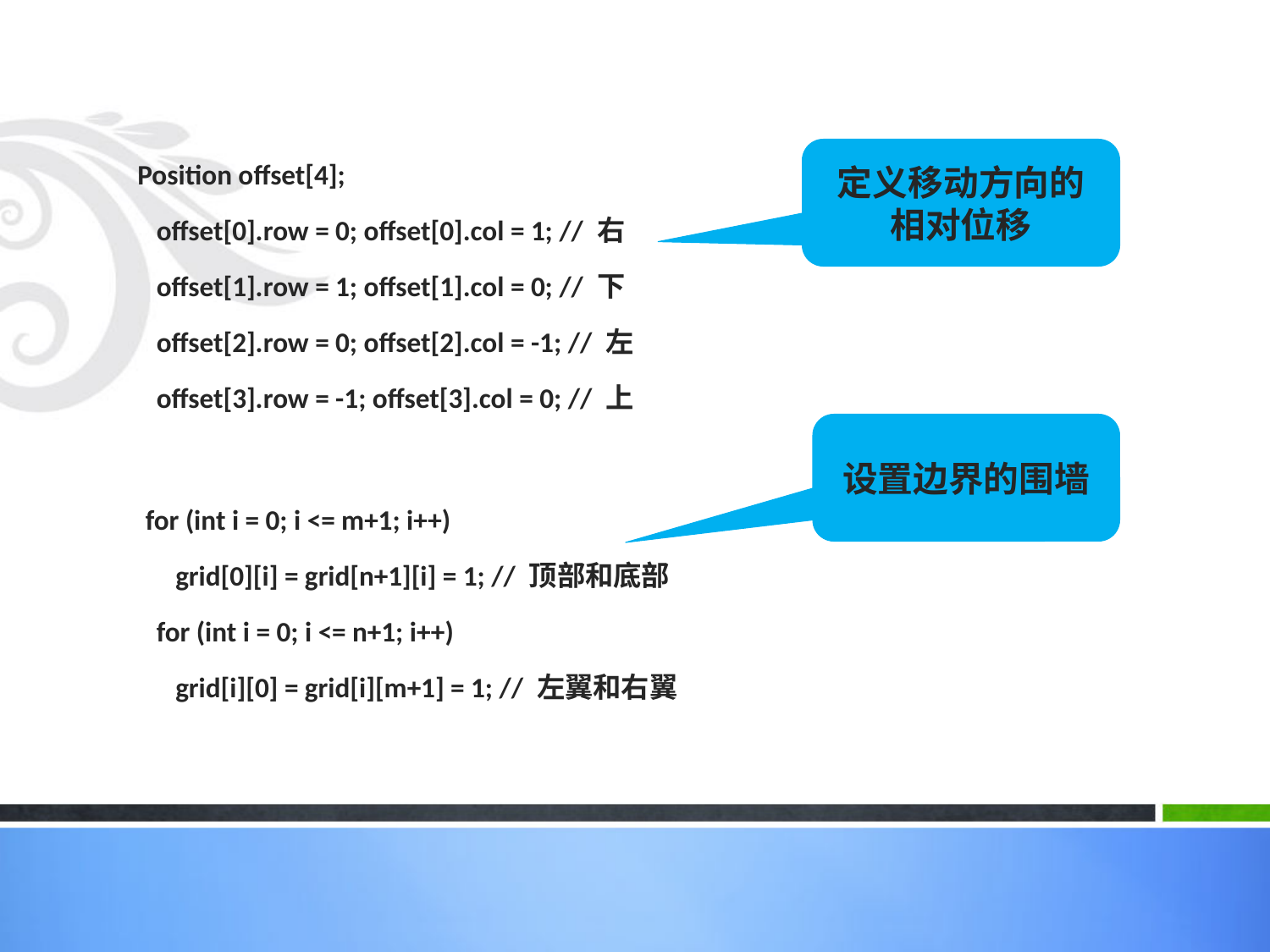

Position offset[4];
   offset[0].row = 0; offset[0].col = 1; // 右
   offset[1].row = 1; offset[1].col = 0; // 下
   offset[2].row = 0; offset[2].col = -1; // 左
   offset[3].row = -1; offset[3].col = 0; // 上
定义移动方向的相对位移
设置边界的围墙
 for (int i = 0; i <= m+1; i++)
      grid[0][i] = grid[n+1][i] = 1; // 顶部和底部
   for (int i = 0; i <= n+1; i++)
      grid[i][0] = grid[i][m+1] = 1; // 左翼和右翼